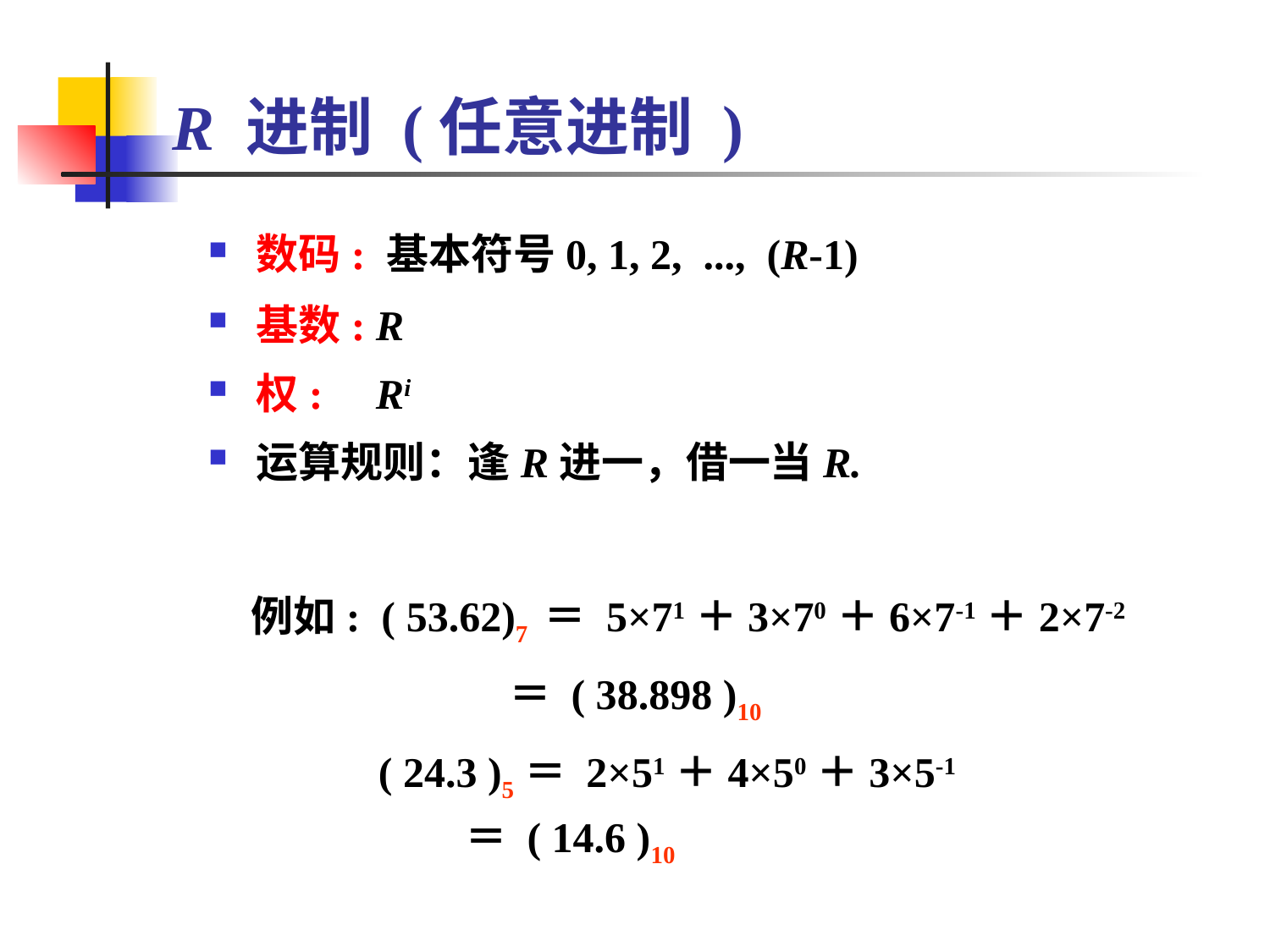

# R 进制 (任意进制 )
数码: 基本符号0, 1, 2,  ...,  (R-1)
基数: R
权:     Ri
运算规则：逢R进一，借一当R.
例如:  ( 53.62)7 ＝ 5×71＋3×70＋6×7-1＋2×7-2
                          ＝ ( 38.898 )10
            ( 24.3 )5＝ 2×51＋4×50＋3×5-1
                                     ＝ ( 14.6 )10